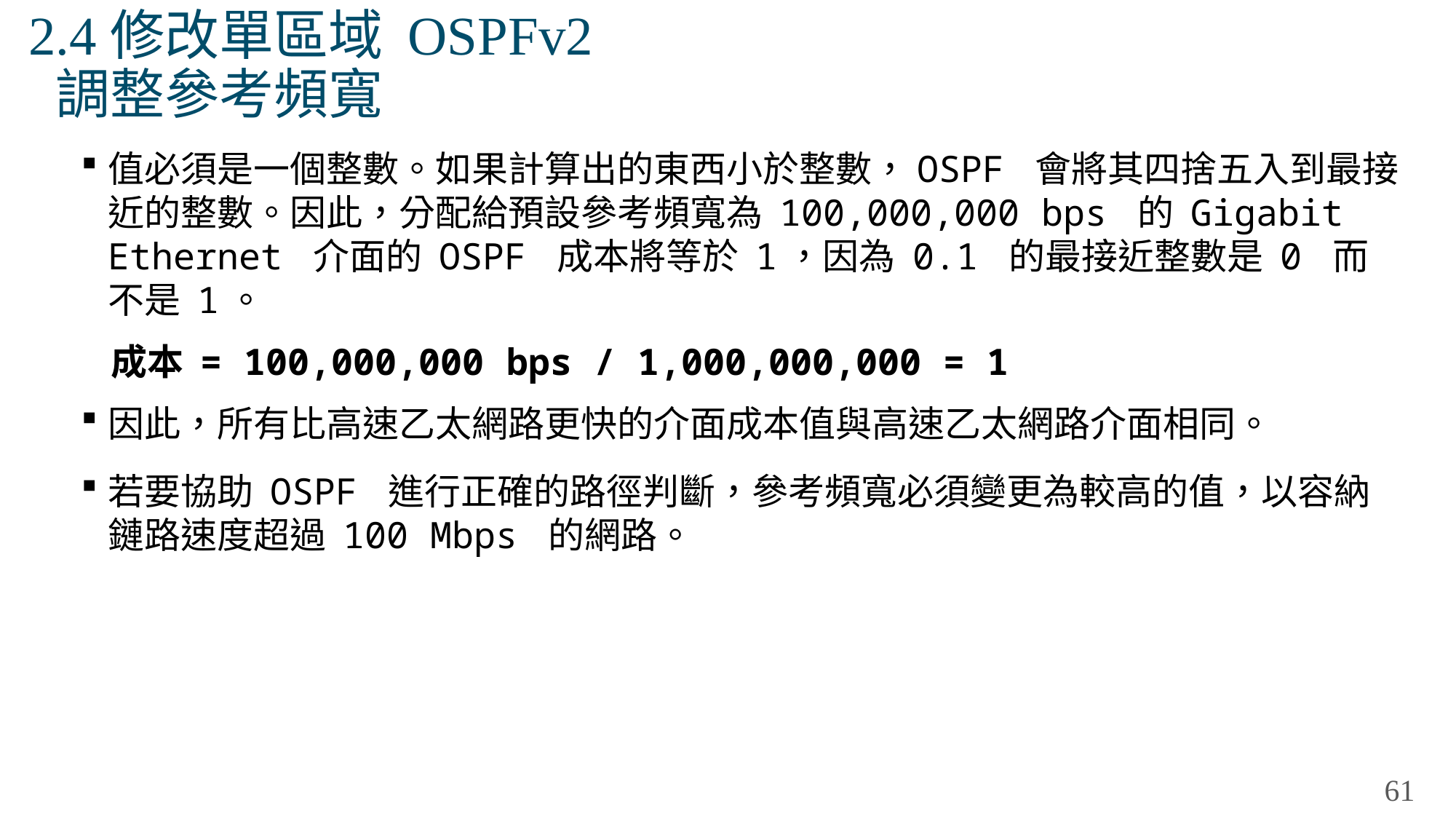

# 2.4修改單區域 OSPFv2 調整參考頻寬
值必須是一個整數。如果計算出的東西小於整數，OSPF 會將其四捨五入到最接近的整數。因此，分配給預設參考頻寬為 100,000,000 bps 的 Gigabit Ethernet 介面的 OSPF 成本將等於 1，因為 0.1 的最接近整數是 0 而不是 1。
成本 = 100,000,000 bps / 1,000,000,000 = 1
因此，所有比高速乙太網路更快的介面成本值與高速乙太網路介面相同。
若要協助 OSPF 進行正確的路徑判斷，參考頻寬必須變更為較高的值，以容納鏈路速度超過 100 Mbps 的網路。
61